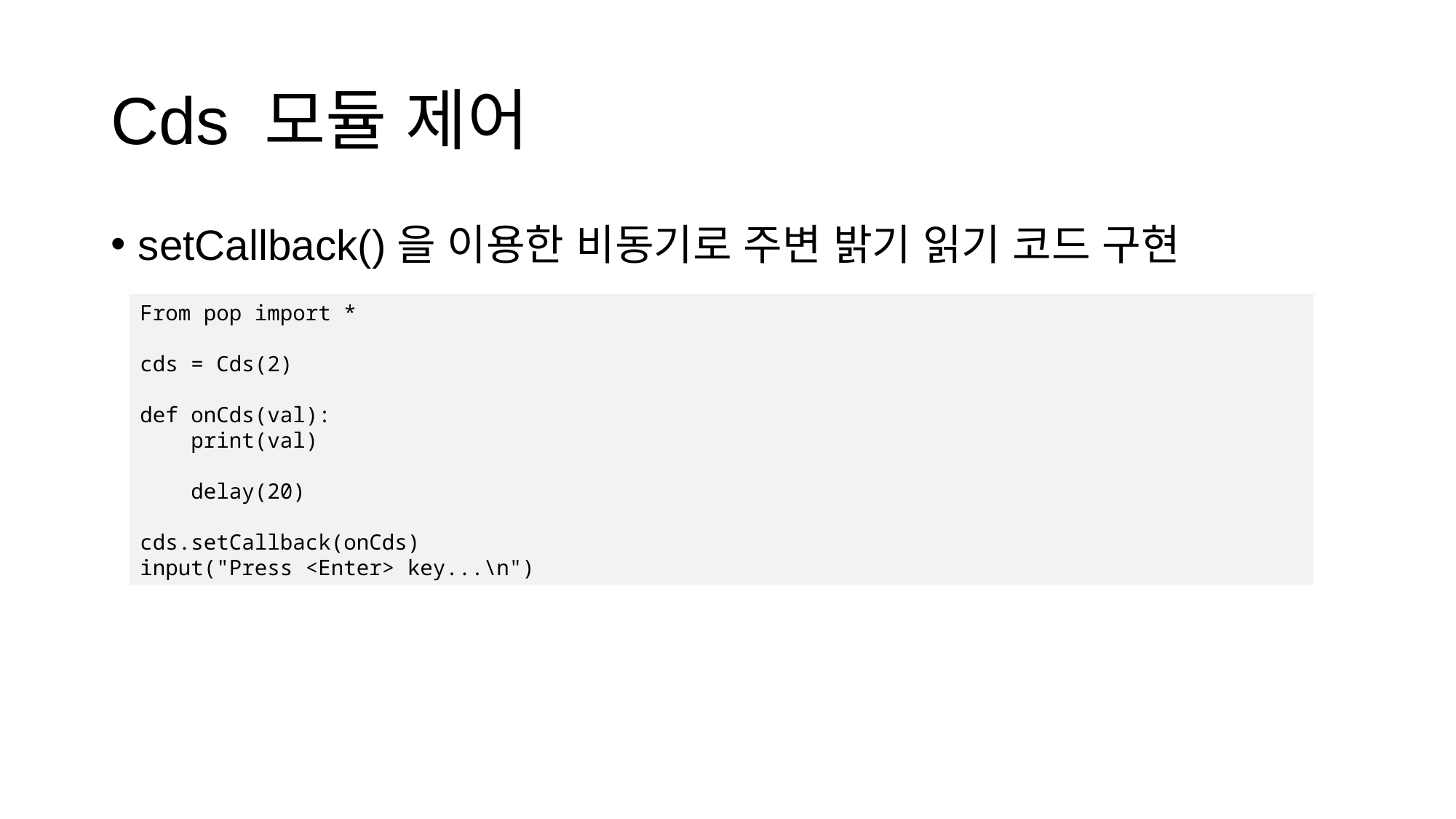

# Cds 모듈 제어
setCallback()을 이용한 비동기로 주변 밝기 읽기 코드 구현
From pop import *

cds = Cds(2)

def onCds(val):
    print(val)

    delay(20)

cds.setCallback(onCds)
input("Press <Enter> key...\n")